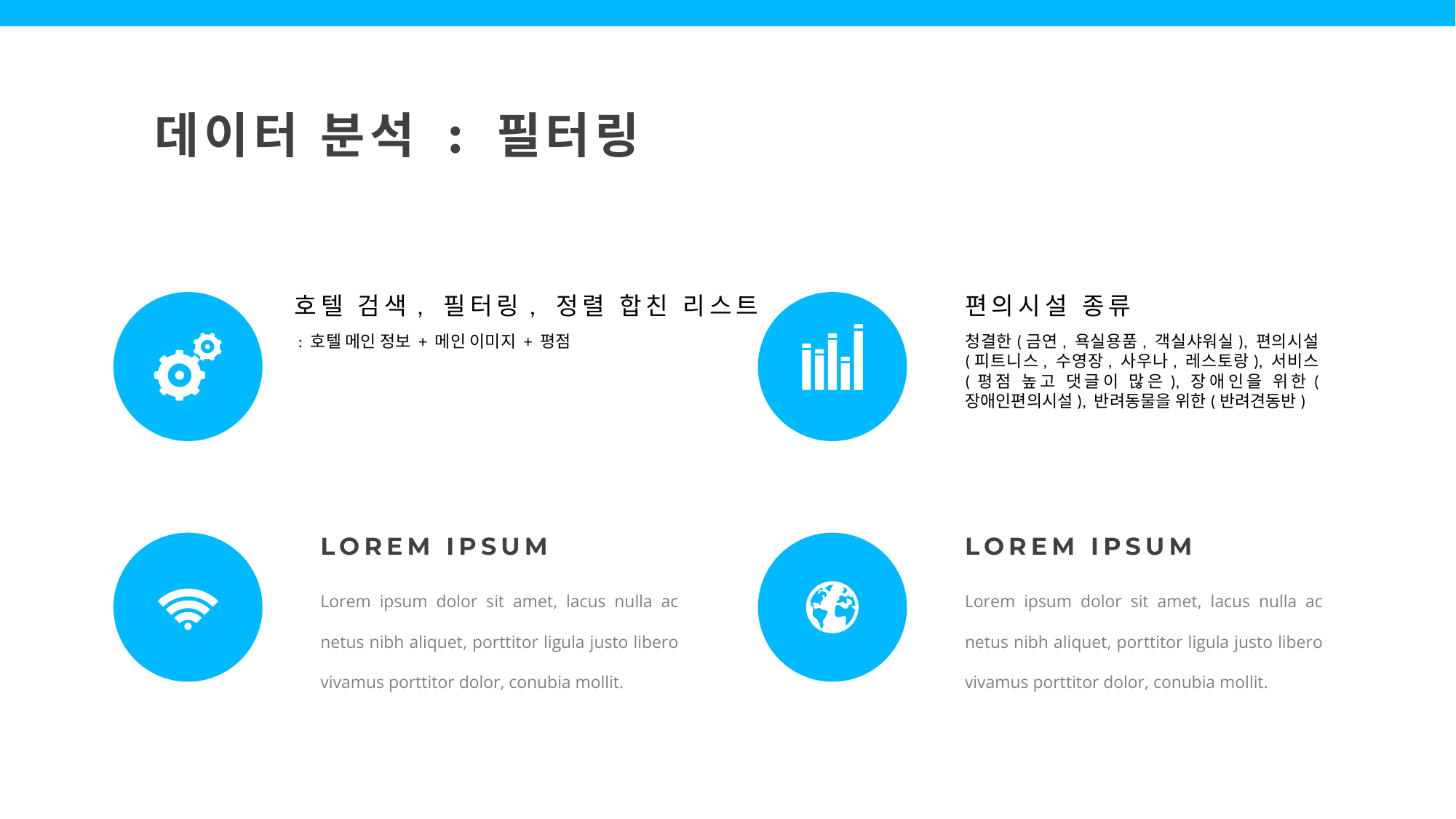

데이터 분석 : 필터링
호텔 검색, 필터링, 정렬 합친 리스트
편의시설 종류

청결한(금연, 욕실용품, 객실샤워실), 편의시설(피트니스, 수영장, 사우나, 레스토랑), 서비스(평점 높고 댓글이 많은), 장애인을 위한(장애인편의시설), 반려동물을 위한(반려견동반)

 : 호텔 메인 정보 + 메인 이미지 + 평점

LOREM IPSUM
LOREM IPSUM

Lorem ipsum dolor sit amet, lacus nulla ac netus nibh aliquet, porttitor ligula justo libero vivamus porttitor dolor, conubia mollit.
Lorem ipsum dolor sit amet, lacus nulla ac netus nibh aliquet, porttitor ligula justo libero vivamus porttitor dolor, conubia mollit.